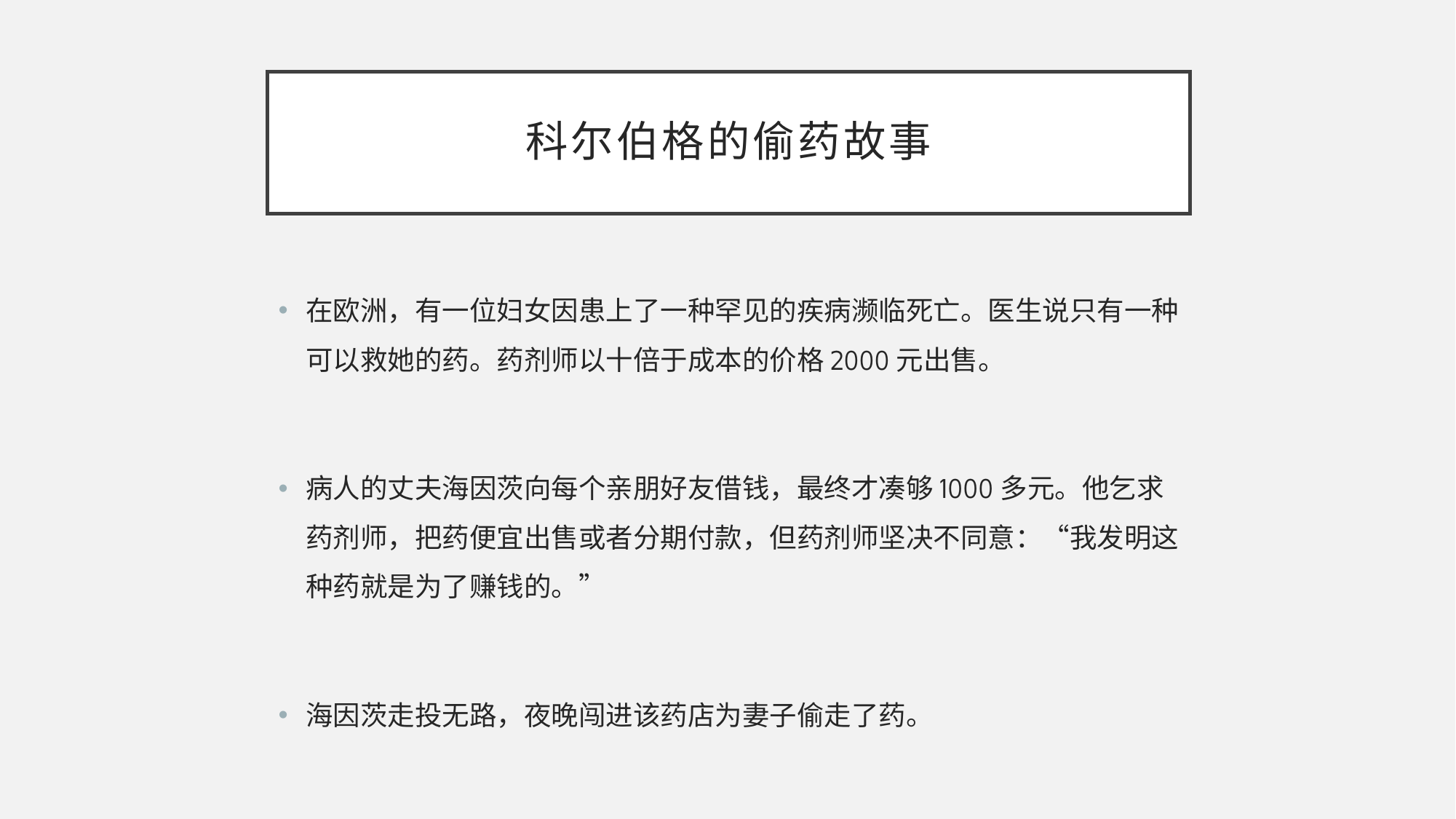

# 科尔伯格的偷药故事
在欧洲，有一位妇女因患上了一种罕见的疾病濒临死亡。医生说只有一种可以救她的药。药剂师以十倍于成本的价格2000元出售。

病人的丈夫海因茨向每个亲朋好友借钱，最终才凑够1000多元。他乞求药剂师，把药便宜出售或者分期付款，但药剂师坚决不同意：“我发明这种药就是为了赚钱的。”

海因茨走投无路，夜晚闯进该药店为妻子偷走了药。